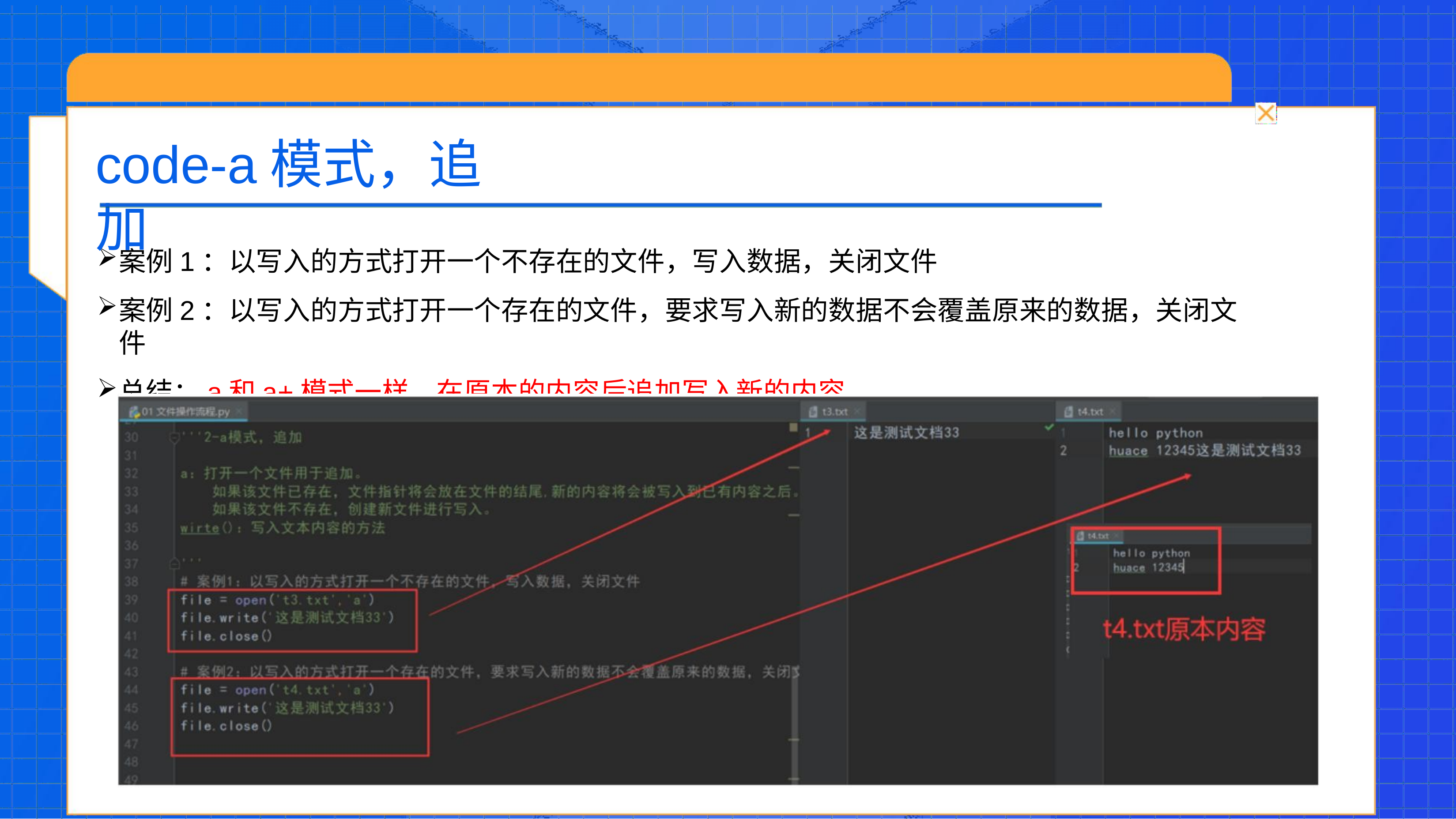

# code-a模式，追加

案例1：以写入的方式打开一个不存在的文件，写入数据，关闭文件
案例2：以写入的方式打开一个存在的文件，要求写入新的数据不会覆盖原来的数据，关闭文件
总结：a和a+模式一样，在原本的内容后追加写入新的内容。